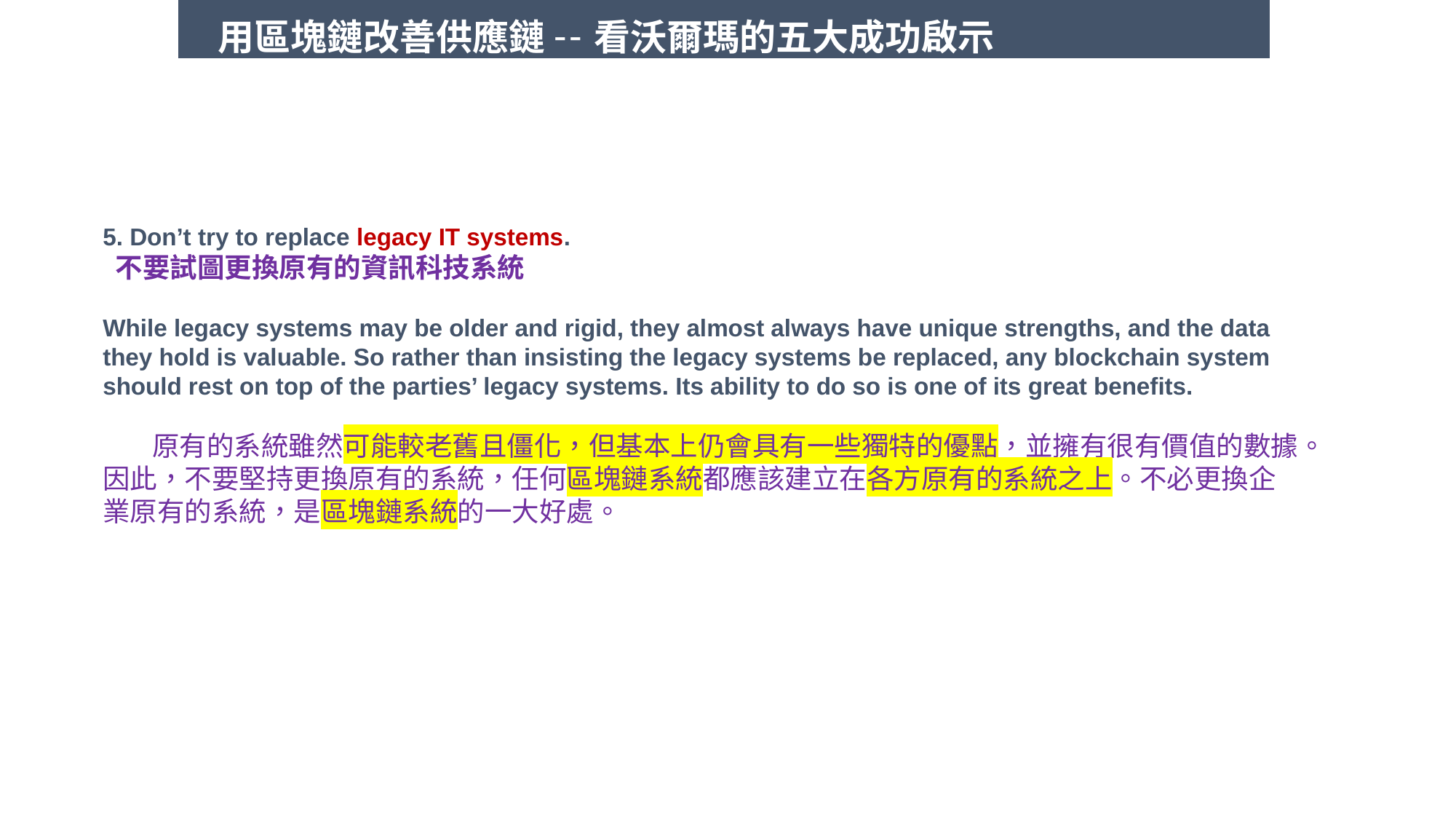

用區塊鏈改善供應鏈--看沃爾瑪的五大成功啟示

5. Don’t try to replace legacy IT systems.                                                                                                              不要試圖更換原有的資訊科技系統

While legacy systems may be older and rigid, they almost always have unique strengths, and the data they hold is valuable. So rather than insisting the legacy systems be replaced, any blockchain system should rest on top of the parties’ legacy systems. Its ability to do so is one of its great benefits.

        原有的系統雖然可能較老舊且僵化，但基本上仍會具有一些獨特的優點，並擁有很有價值的數據。因此，不要堅持更換原有的系統，任何區塊鏈系統都應該建立在各方原有的系統之上。不必更換企業原有的系統，是區塊鏈系統的一大好處。